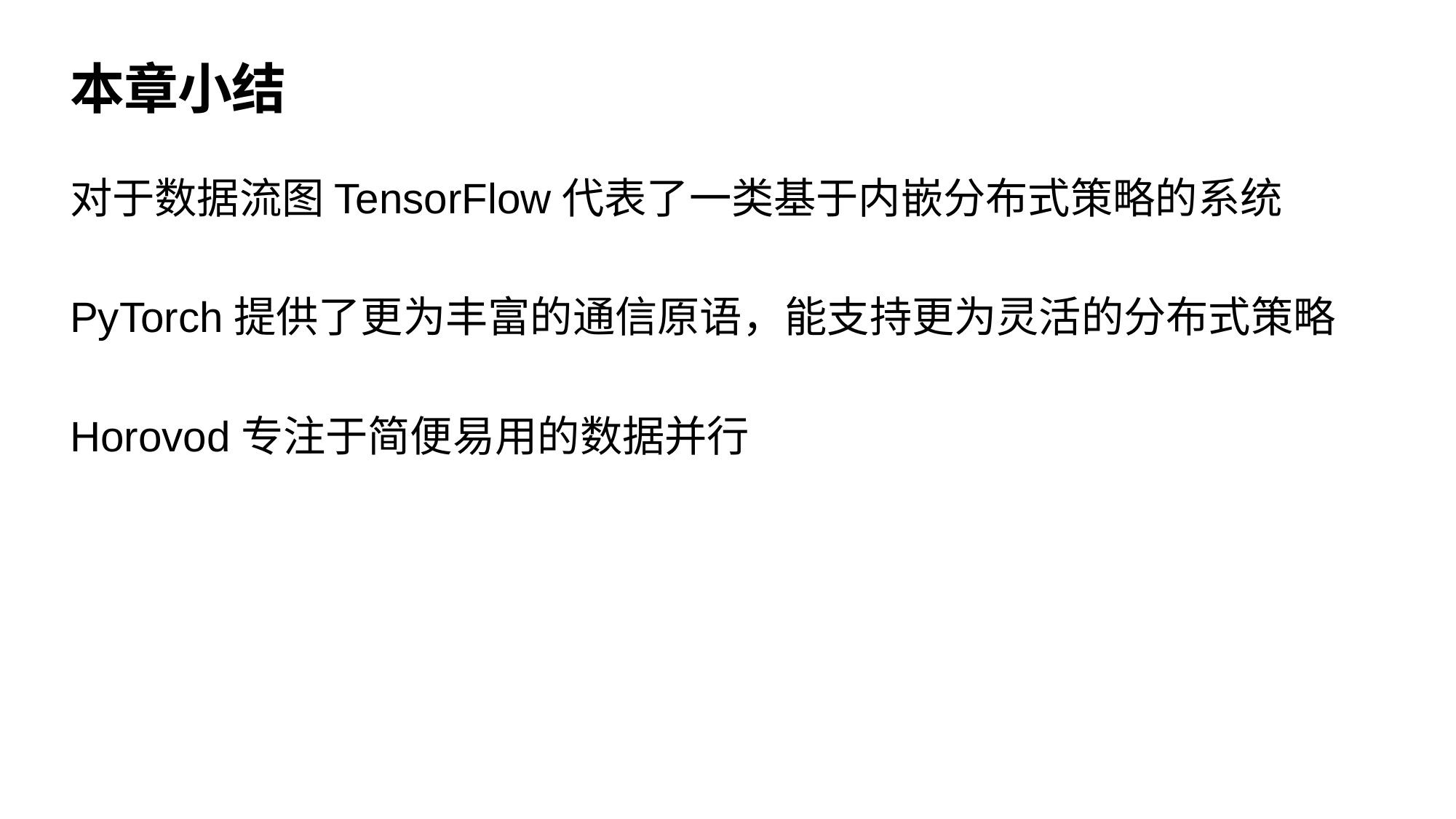

# 本章小结
对于数据流图TensorFlow代表了一类基于内嵌分布式策略的系统

PyTorch提供了更为丰富的通信原语，能支持更为灵活的分布式策略

Horovod专注于简便易用的数据并行